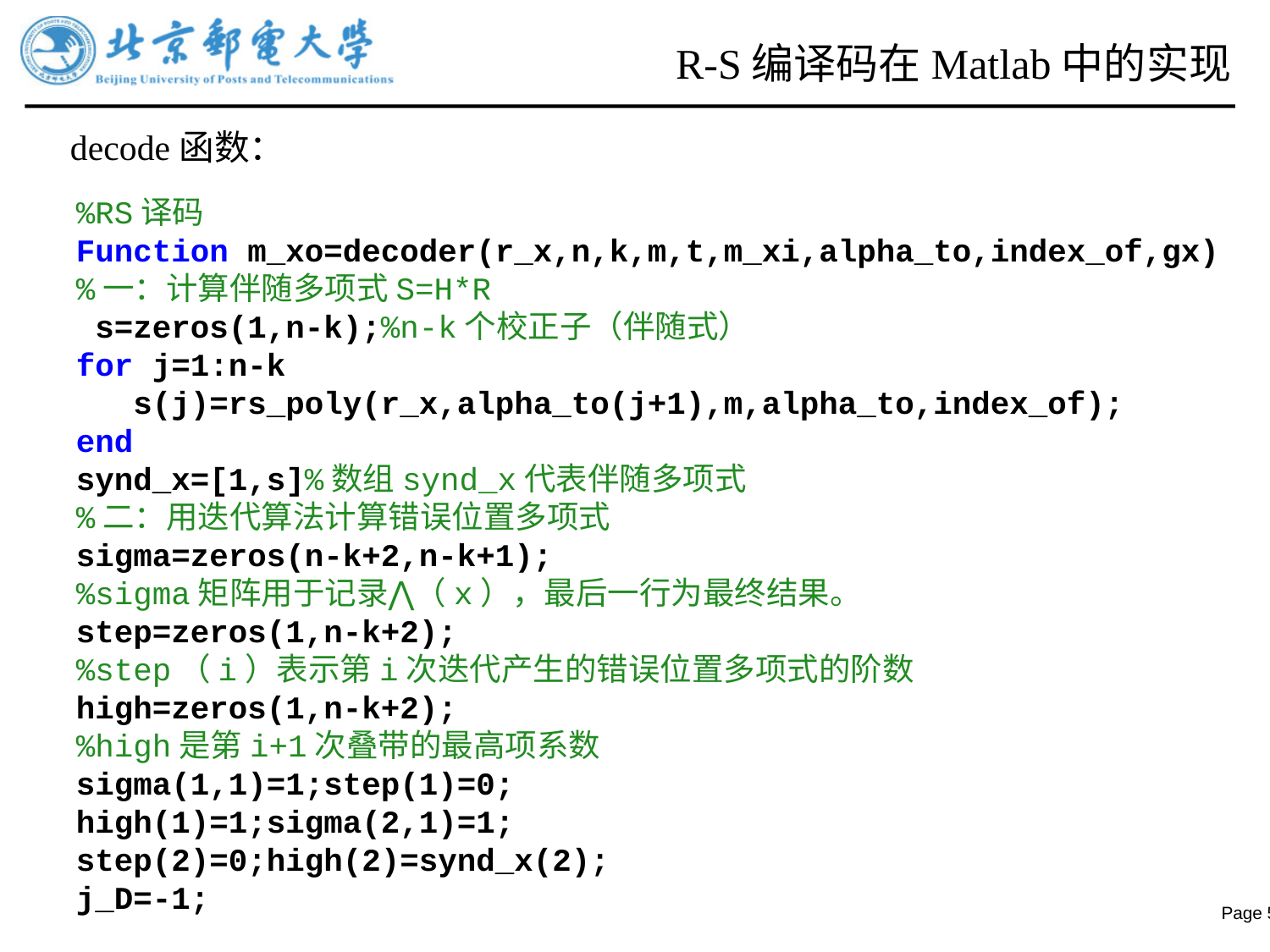

# R-S编译码在Matlab中的实现
decode函数：
%RS译码
Function m_xo=decoder(r_x,n,k,m,t,m_xi,alpha_to,index_of,gx)
%一：计算伴随多项式S=H*R
 s=zeros(1,n-k);%n-k个校正子（伴随式）
for j=1:n-k
   s(j)=rs_poly(r_x,alpha_to(j+1),m,alpha_to,index_of);
end
synd_x=[1,s]%数组synd_x代表伴随多项式
%二：用迭代算法计算错误位置多项式
sigma=zeros(n-k+2,n-k+1);
%sigma矩阵用于记录⋀（x），最后一行为最终结果。
step=zeros(1,n-k+2);
%step（i）表示第i次迭代产生的错误位置多项式的阶数
high=zeros(1,n-k+2);
%high是第i+1次叠带的最高项系数
sigma(1,1)=1;step(1)=0;
high(1)=1;sigma(2,1)=1;
step(2)=0;high(2)=synd_x(2);
j_D=-1;